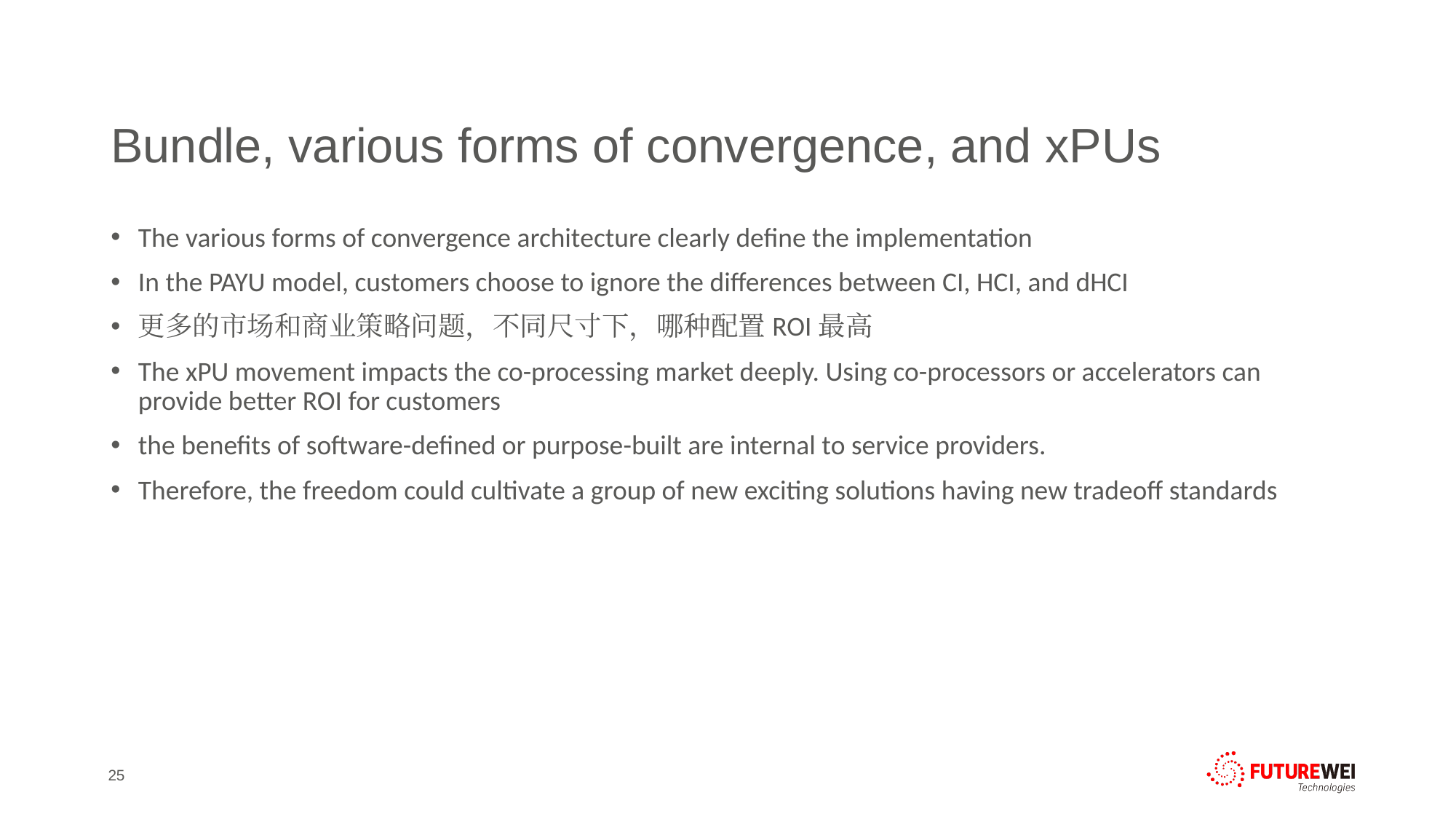

# Bundle, various forms of convergence, and xPUs
The various forms of convergence architecture clearly define the implementation
In the PAYU model, customers choose to ignore the differences between CI, HCI, and dHCI
更多的市场和商业策略问题，不同尺寸下，哪种配置ROI最高
The xPU movement impacts the co-processing market deeply. Using co-processors or accelerators can provide better ROI for customers
the benefits of software-defined or purpose-built are internal to service providers.
Therefore, the freedom could cultivate a group of new exciting solutions having new tradeoff standards
25